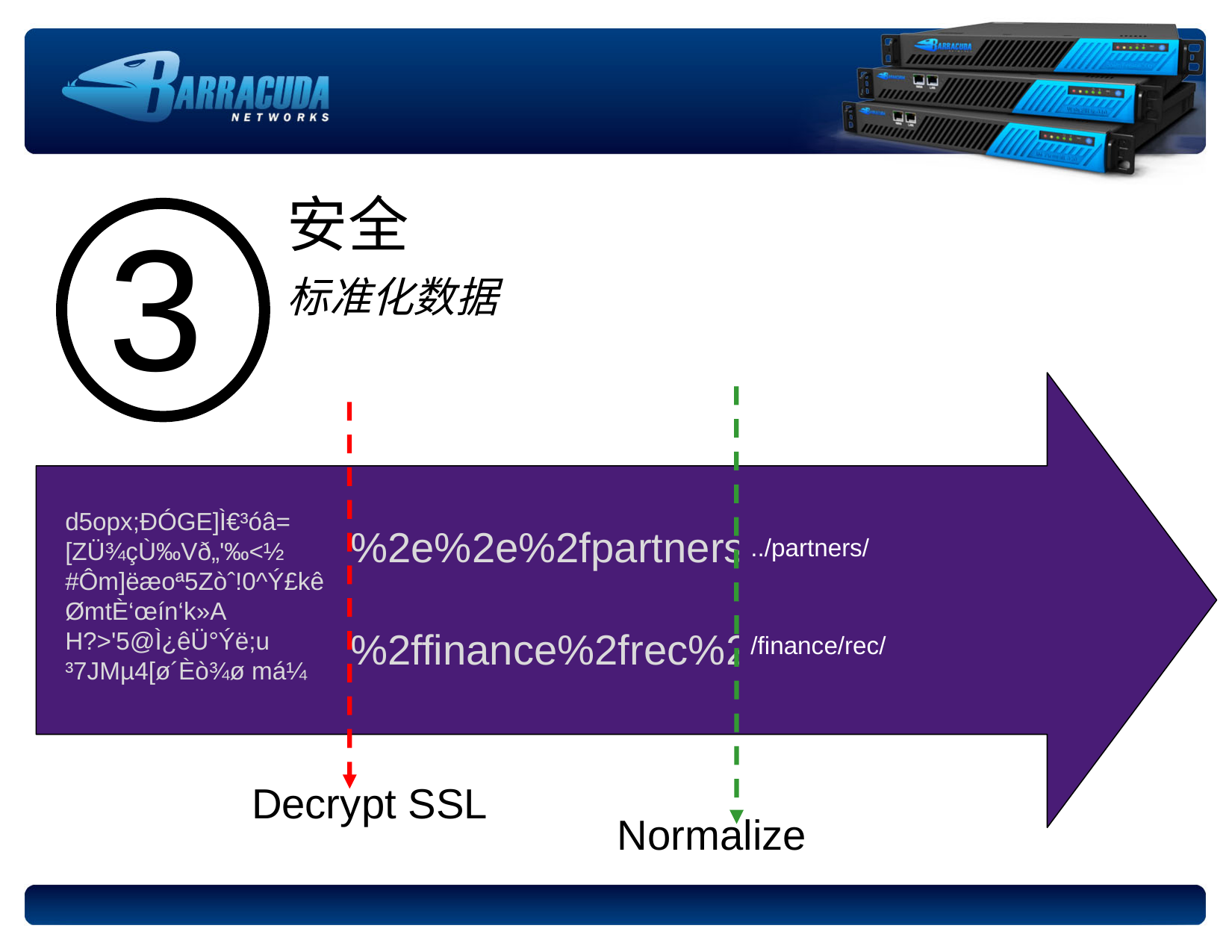

安全

3
标准化数据

%2e%2e%2fpartners%2Fe

%2ffinance%2frec%2f

Decrypt SSL

?

d5opx;ÐÓGE]Ì€³óâ=
[ZÜ¾ç­Ù‰Vð„'‰<½
#Ôm]ëæoª5Zòˆ!0^Ý£kê
ØmtÈ‘œín‘k»A
H?>'5@Ì¿êÜ°Ýë;u
³7JMµ4[ø´Èò¾ø má¼

../partners/

/finance/rec/

Normalize